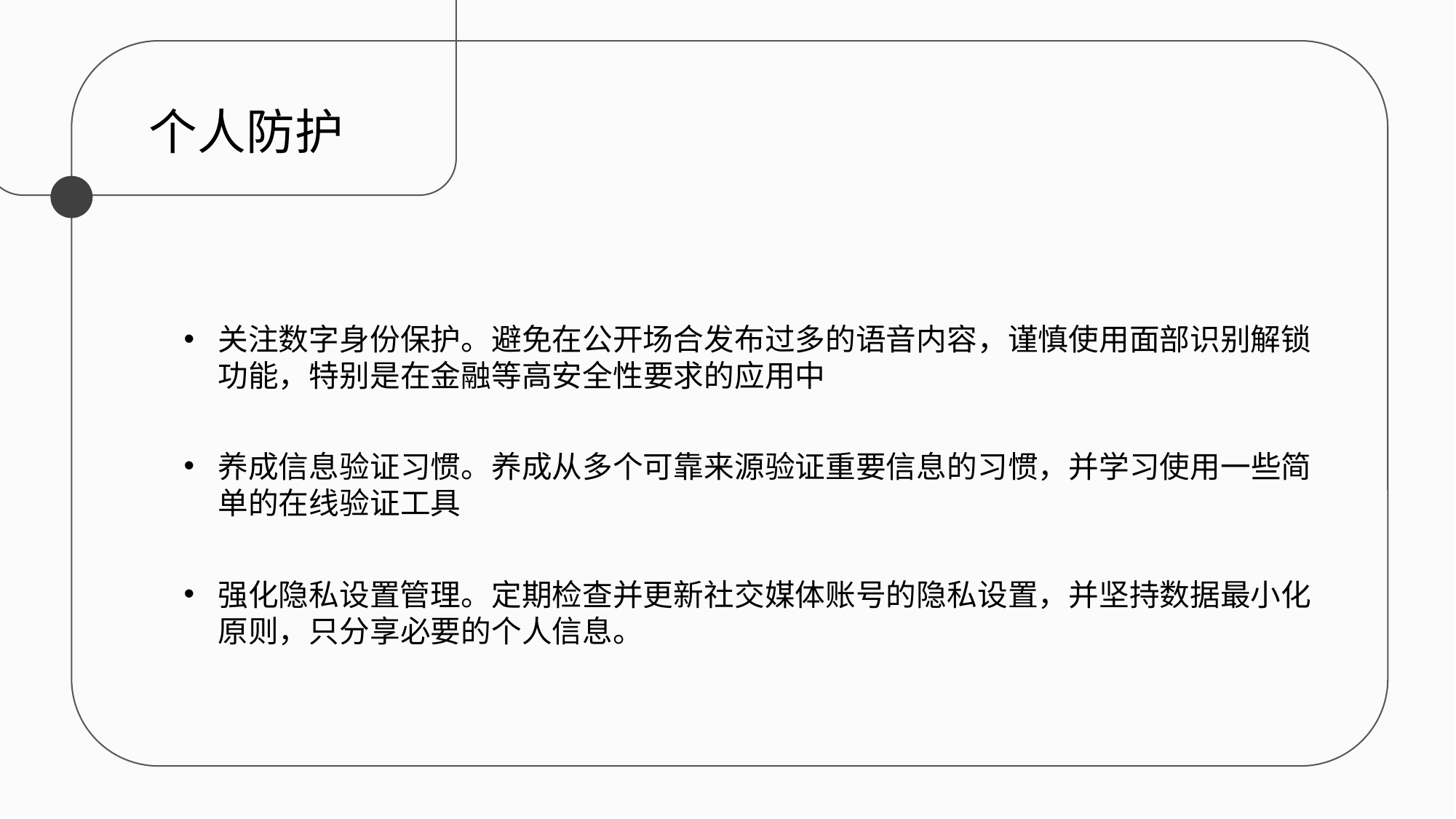

个人防护

关注数字身份保护。避免在公开场合发布过多的语音内容，谨慎使用面部识别解锁功能，特别是在金融等高安全性要求的应用中
养成信息验证习惯。养成从多个可靠来源验证重要信息的习惯，并学习使用一些简单的在线验证工具
强化隐私设置管理。定期检查并更新社交媒体账号的隐私设置，并坚持数据最小化原则，只分享必要的个人信息。